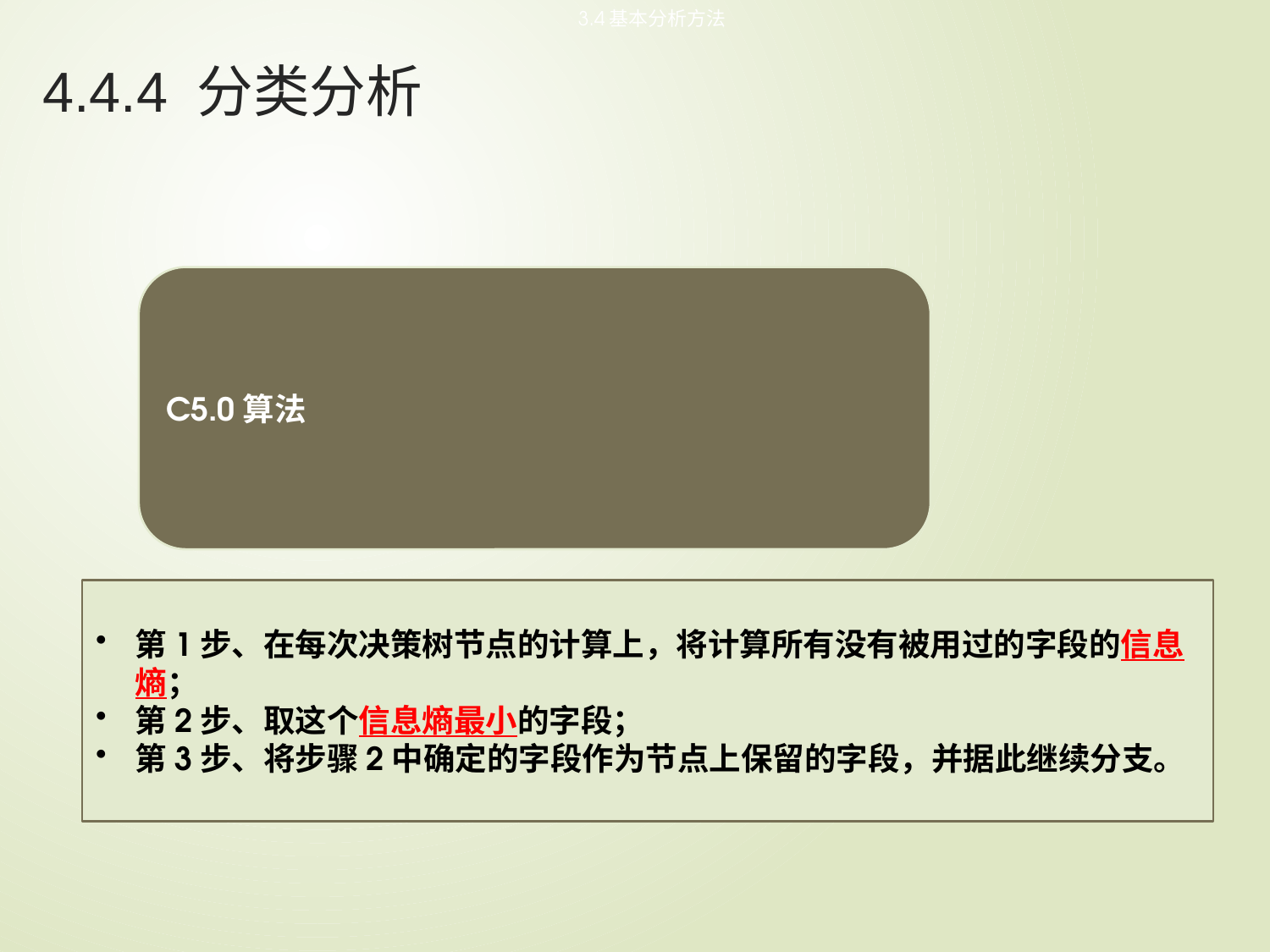

3.4基本分析方法
# 4.4.4 分类分析
C5.0算法
第1步、在每次决策树节点的计算上，将计算所有没有被用过的字段的信息熵；
第2步、取这个信息熵最小的字段；
第3步、将步骤2中确定的字段作为节点上保留的字段，并据此继续分支。